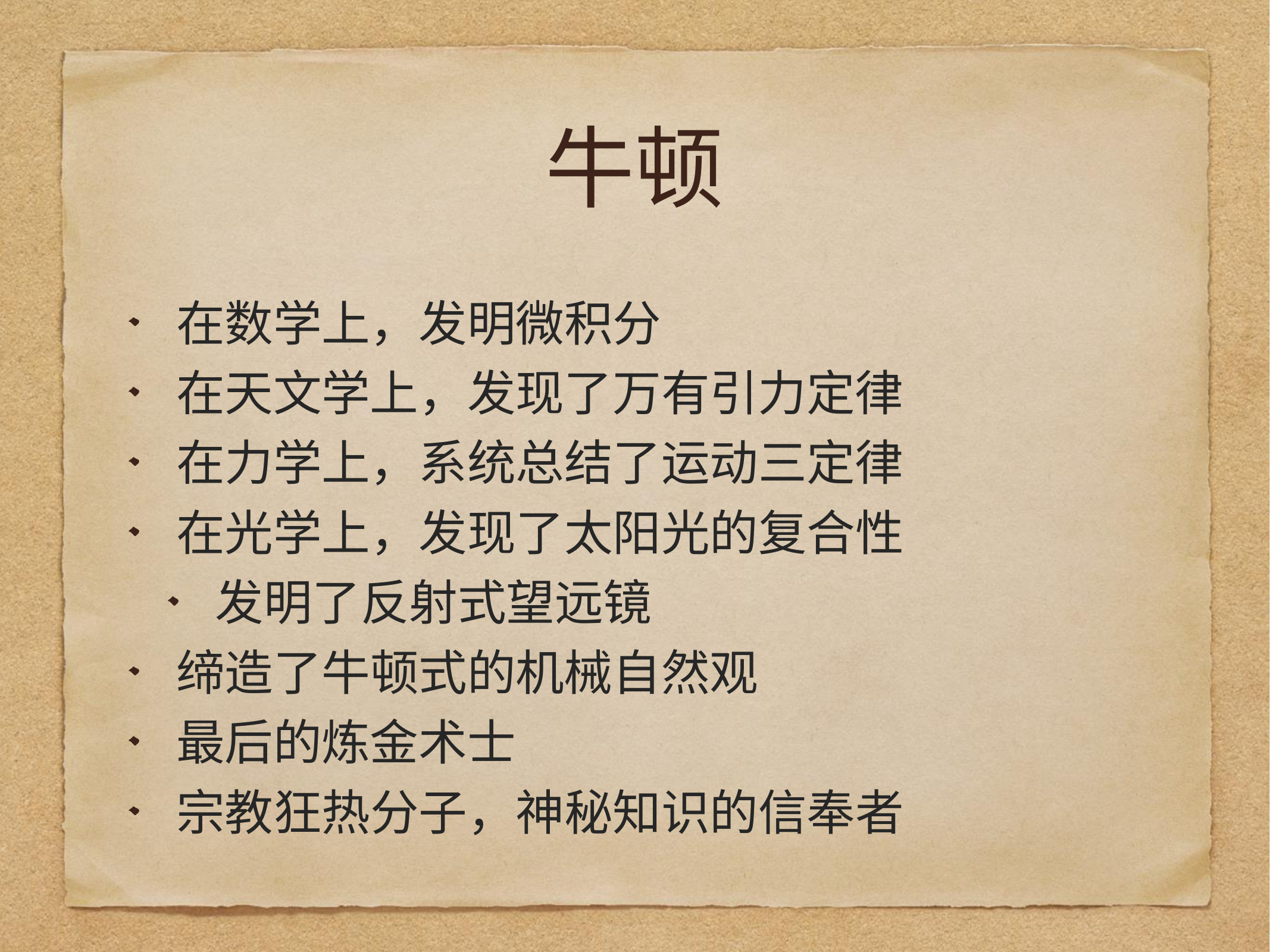

# 牛顿
在数学上，发明微积分
在天文学上，发现了万有引力定律
在力学上，系统总结了运动三定律
在光学上，发现了太阳光的复合性
发明了反射式望远镜
缔造了牛顿式的机械自然观
最后的炼金术士
宗教狂热分子，神秘知识的信奉者